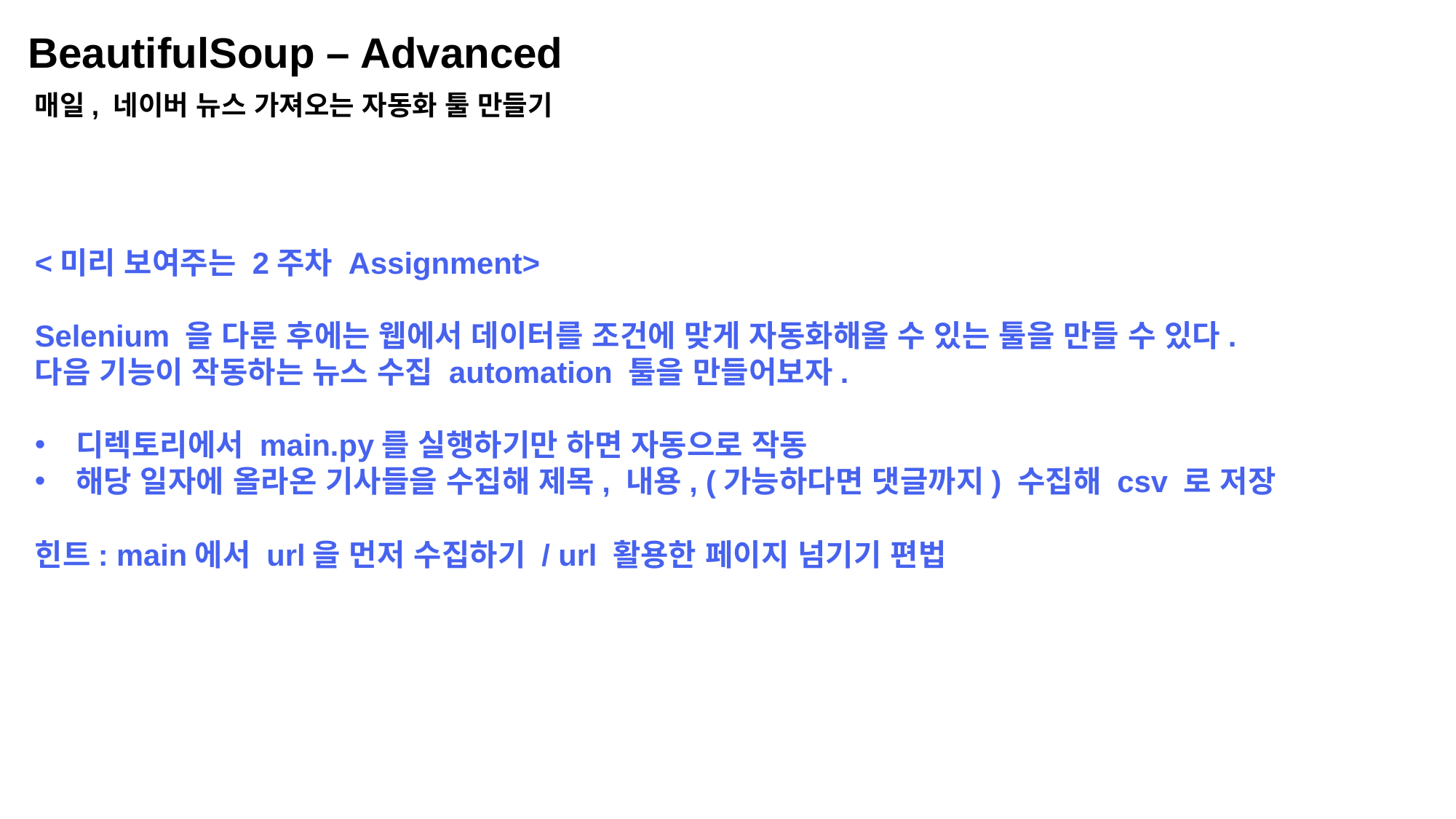

BeautifulSoup – Advanced
매일, 네이버 뉴스 가져오는 자동화 툴 만들기
<미리 보여주는 2주차 Assignment>

Selenium 을 다룬 후에는 웹에서 데이터를 조건에 맞게 자동화해올 수 있는 툴을 만들 수 있다.
다음 기능이 작동하는 뉴스 수집 automation 툴을 만들어보자.

디렉토리에서 main.py를 실행하기만 하면 자동으로 작동
해당 일자에 올라온 기사들을 수집해 제목, 내용, (가능하다면 댓글까지) 수집해 csv 로 저장

힌트: main에서 url을 먼저 수집하기 / url 활용한 페이지 넘기기 편법